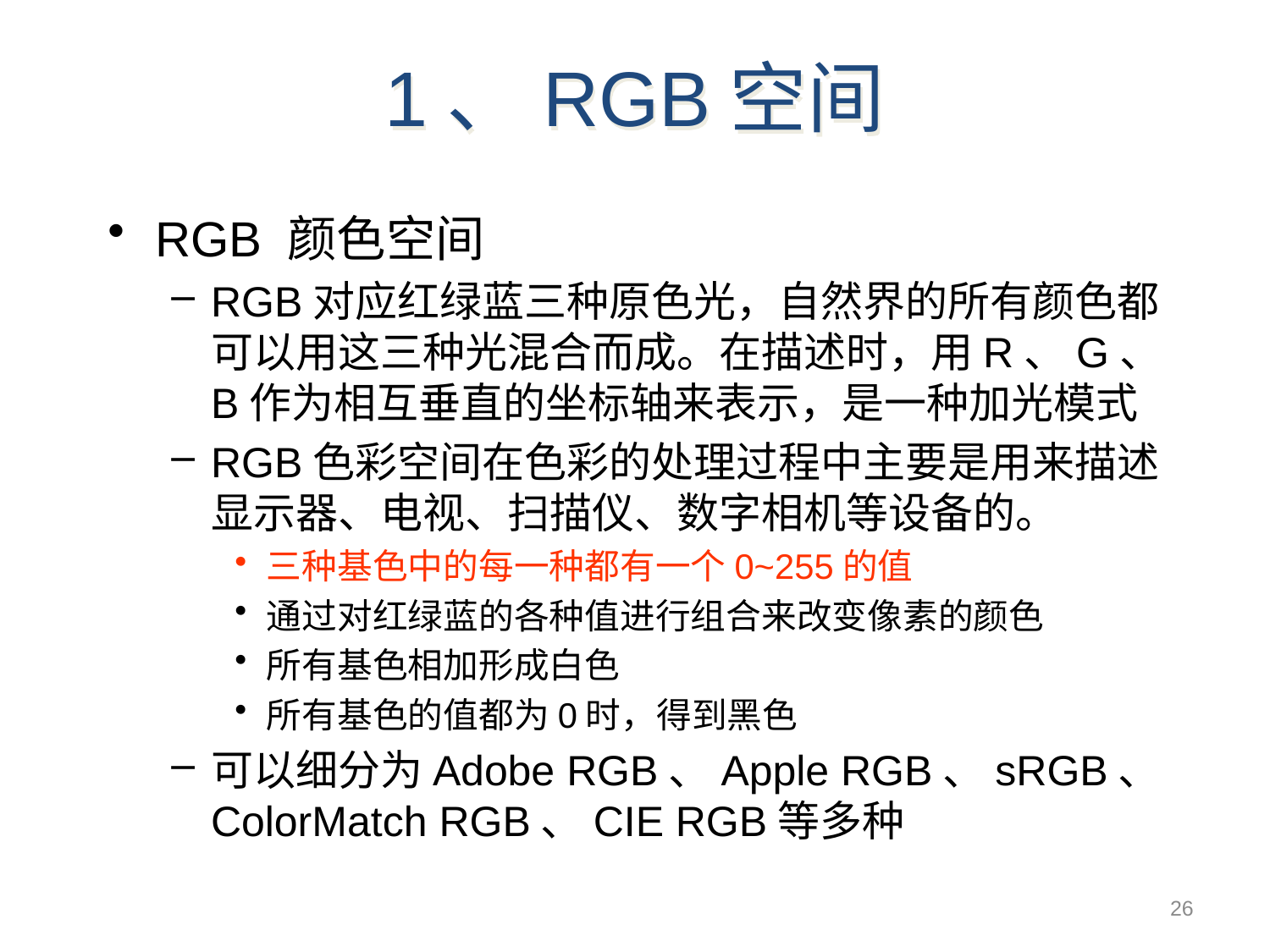

1、RGB空间
RGB 颜色空间
RGB对应红绿蓝三种原色光，自然界的所有颜色都可以用这三种光混合而成。在描述时，用R、G、B作为相互垂直的坐标轴来表示，是一种加光模式
RGB色彩空间在色彩的处理过程中主要是用来描述显示器、电视、扫描仪、数字相机等设备的。
三种基色中的每一种都有一个0~255的值
通过对红绿蓝的各种值进行组合来改变像素的颜色
所有基色相加形成白色
所有基色的值都为0时，得到黑色
可以细分为Adobe RGB、Apple RGB、sRGB、ColorMatch RGB、CIE RGB等多种
26